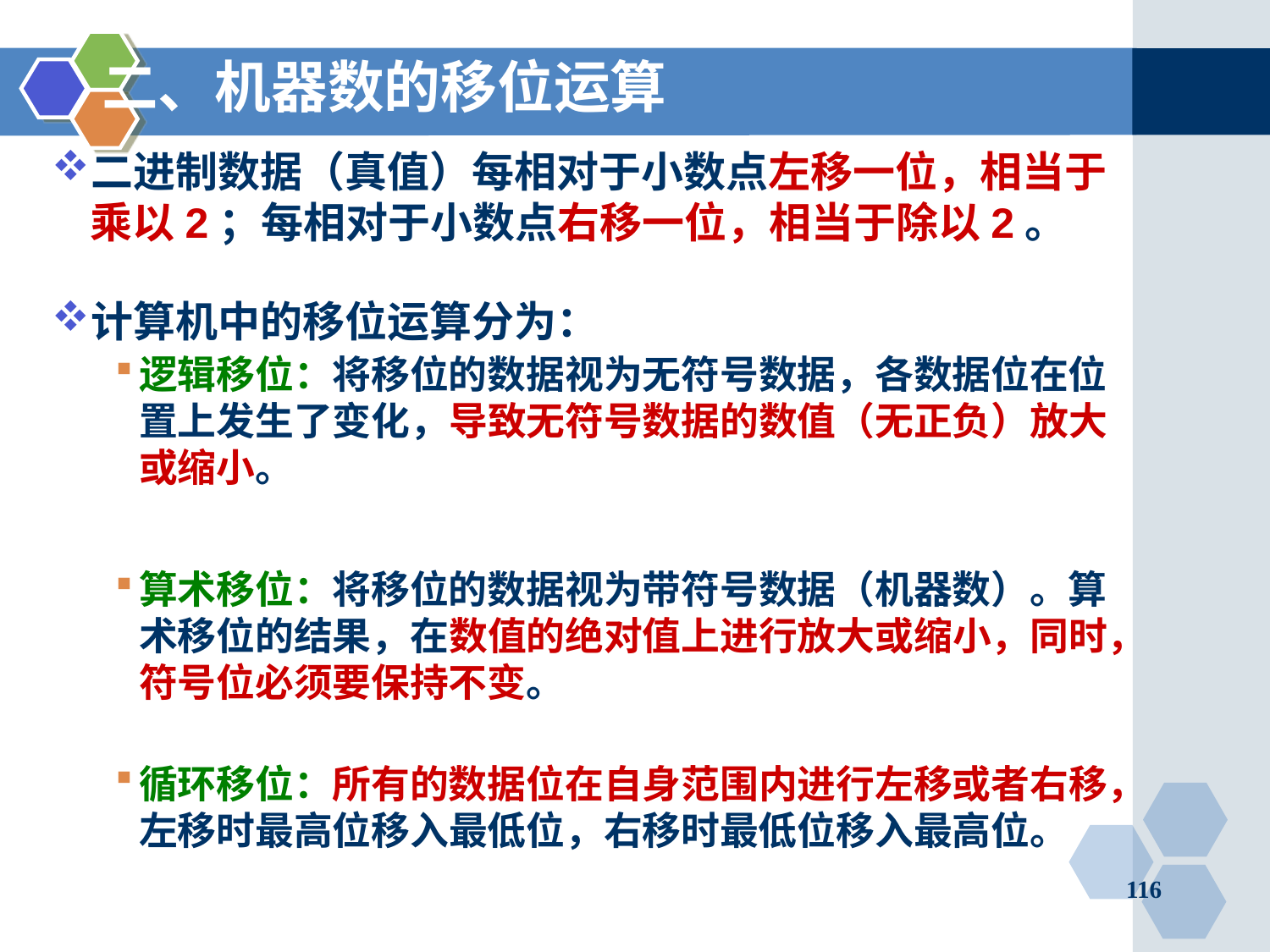

# 二、机器数的移位运算
二进制数据（真值）每相对于小数点左移一位，相当于乘以2；每相对于小数点右移一位，相当于除以2。

计算机中的移位运算分为：
逻辑移位：将移位的数据视为无符号数据，各数据位在位置上发生了变化，导致无符号数据的数值（无正负）放大或缩小。

算术移位：将移位的数据视为带符号数据（机器数）。算术移位的结果，在数值的绝对值上进行放大或缩小，同时，符号位必须要保持不变。

循环移位：所有的数据位在自身范围内进行左移或者右移，左移时最高位移入最低位，右移时最低位移入最高位。
116